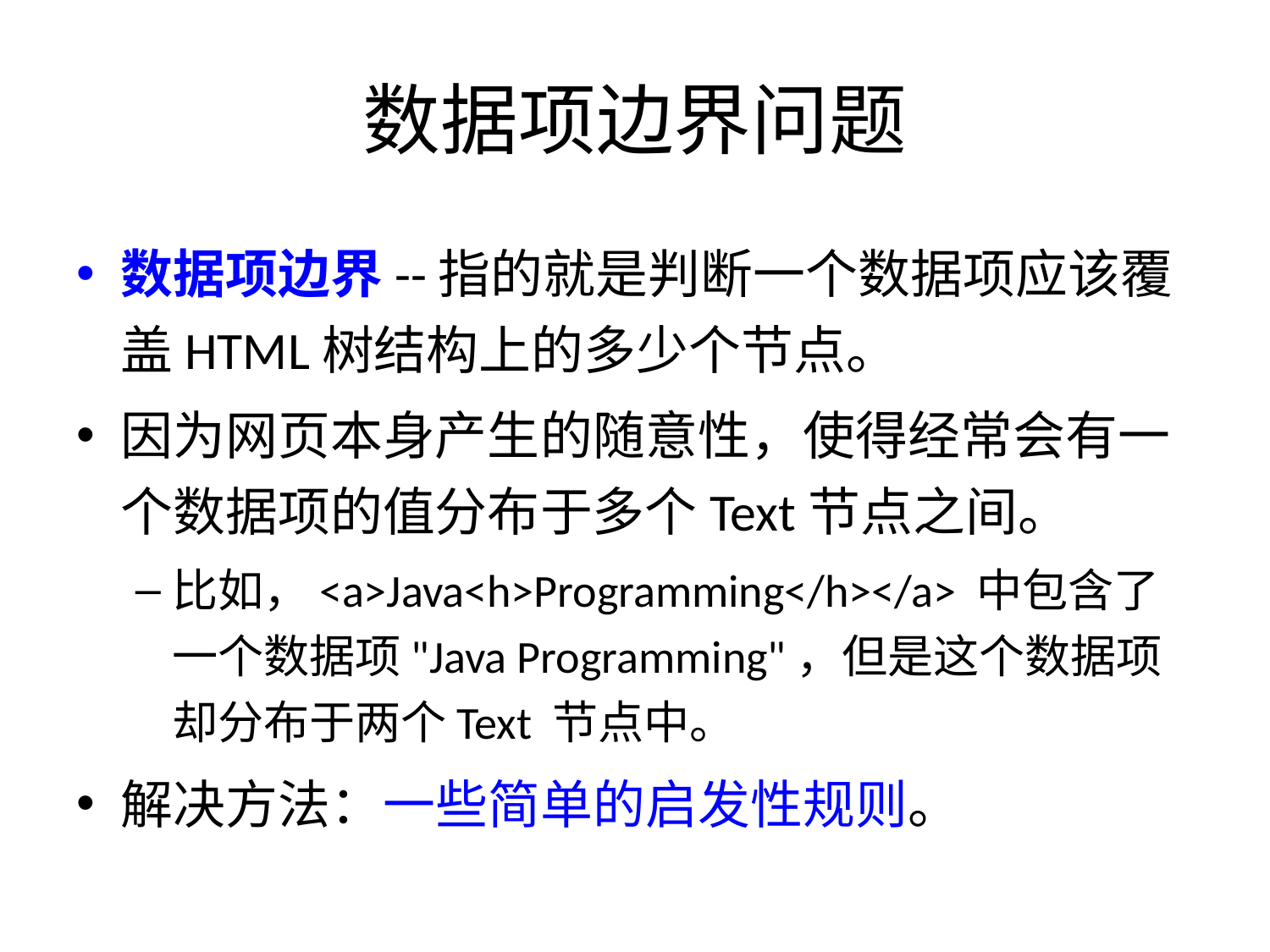

# 数据项边界问题
数据项边界--指的就是判断一个数据项应该覆盖HTML树结构上的多少个节点。
因为网页本身产生的随意性，使得经常会有一个数据项的值分布于多个Text节点之间。
比如，<a>Java<h>Programming</h></a> 中包含了一个数据项"Java Programming"，但是这个数据项却分布于两个Text 节点中。
解决方法：一些简单的启发性规则。